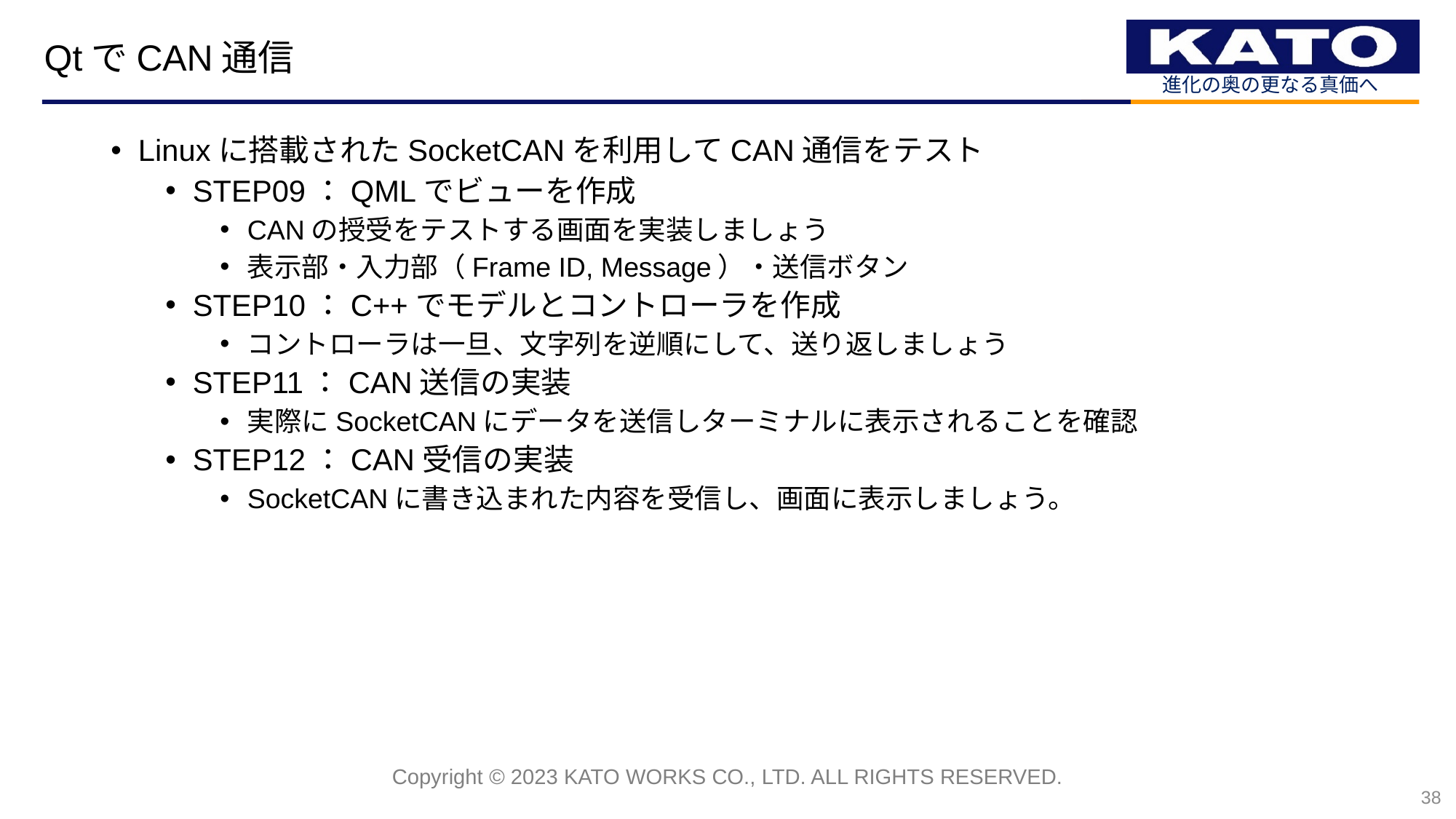

# QtでCAN通信
Linuxに搭載されたSocketCANを利用してCAN通信をテスト
STEP09：QMLでビューを作成
CANの授受をテストする画面を実装しましょう
表示部・入力部（Frame ID, Message）・送信ボタン
STEP10：C++でモデルとコントローラを作成
コントローラは一旦、文字列を逆順にして、送り返しましょう
STEP11：CAN送信の実装
実際にSocketCANにデータを送信しターミナルに表示されることを確認
STEP12：CAN受信の実装
SocketCANに書き込まれた内容を受信し、画面に表示しましょう。

38